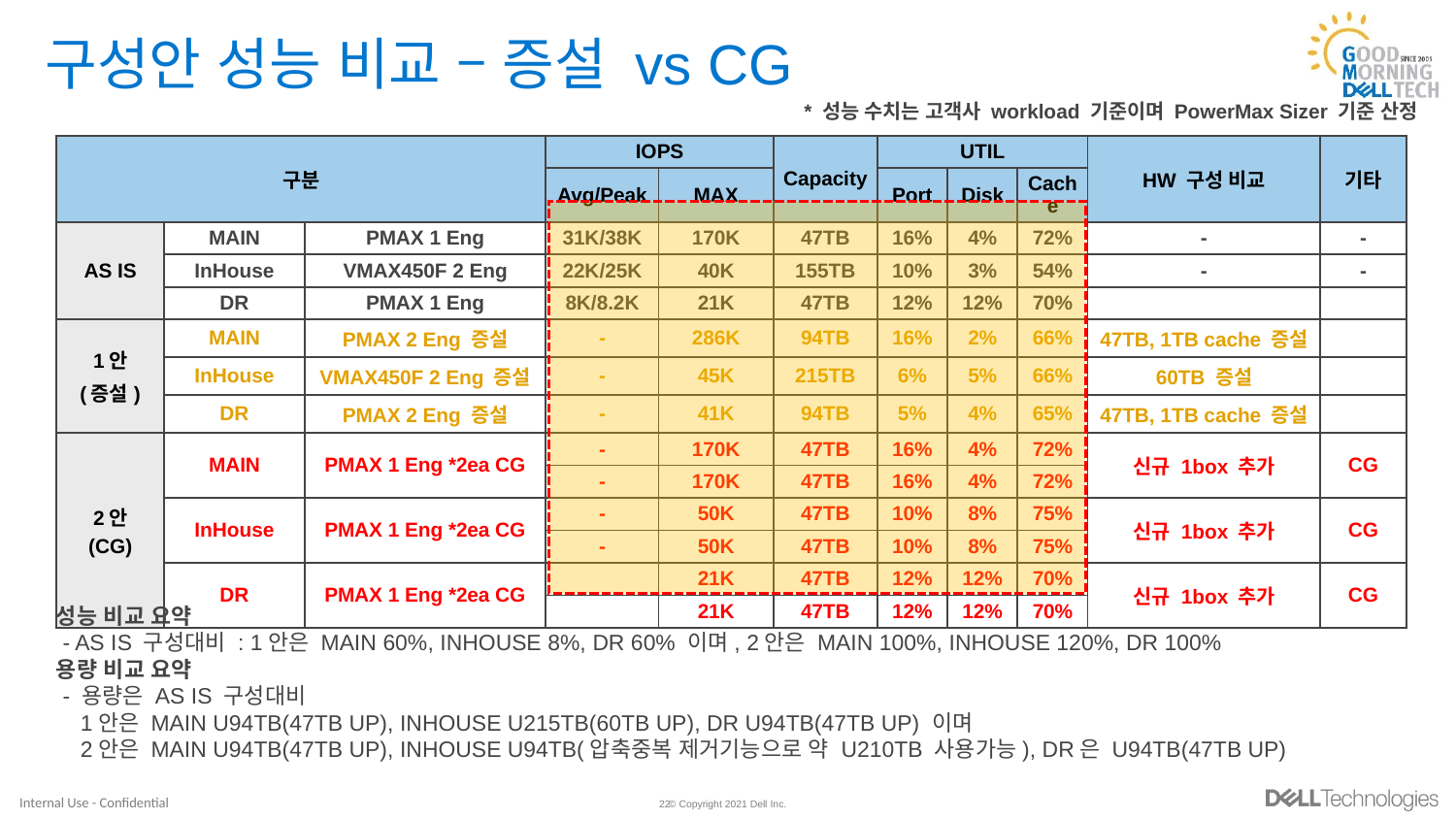

# 구성안 성능 비교 – 증설 vs CG
* 성능 수치는 고객사 workload 기준이며 PowerMax Sizer 기준 산정
| 구분 |  |  | IOPS |  | Capacity | UTIL |  |  | HW 구성 비교 | 기타 |
| --- | --- | --- | --- | --- | --- | --- | --- | --- | --- | --- |
|  |  |  | Avg/Peak | MAX |  | Port | Disk | Cache |  |  |
| AS IS | MAIN | PMAX 1 Eng | 31K/38K | 170K | 47TB | 16% | 4% | 72% | - | - |
|  | InHouse | VMAX450F 2 Eng | 22K/25K | 40K | 155TB | 10% | 3% | 54% | - | - |
|  | DR | PMAX 1 Eng | 8K/8.2K | 21K | 47TB | 12% | 12% | 70% |  |  |
| 1안 (증설) | MAIN | PMAX 2 Eng 증설 | - | 286K | 94TB | 16% | 2% | 66% | 47TB, 1TB cache 증설 |  |
|  | InHouse | VMAX450F 2 Eng 증설 | - | 45K | 215TB | 6% | 5% | 66% | 60TB 증설 |  |
|  | DR | PMAX 2 Eng 증설 | - | 41K | 94TB | 5% | 4% | 65% | 47TB, 1TB cache 증설 |  |
| 2안 (CG) | MAIN | PMAX 1 Eng \*2ea CG | - | 170K | 47TB | 16% | 4% | 72% | 신규 1box 추가 | CG |
|  |  |  | - | 170K | 47TB | 16% | 4% | 72% |  |  |
|  | InHouse | PMAX 1 Eng \*2ea CG | - | 50K | 47TB | 10% | 8% | 75% | 신규 1box 추가 | CG |
|  |  |  | - | 50K | 47TB | 10% | 8% | 75% |  |  |
|  | DR | PMAX 1 Eng \*2ea CG |  | 21K | 47TB | 12% | 12% | 70% | 신규 1box 추가 | CG |
|  |  |  |  | 21K | 47TB | 12% | 12% | 70% |  |  |

성능 비교 요약
 - AS IS 구성대비 : 1안은 MAIN 60%, INHOUSE 8%, DR 60% 이며, 2안은 MAIN 100%, INHOUSE 120%, DR 100%
용량 비교 요약
 - 용량은 AS IS 구성대비
   1안은 MAIN U94TB(47TB UP), INHOUSE U215TB(60TB UP), DR U94TB(47TB UP) 이며
   2안은 MAIN U94TB(47TB UP), INHOUSE U94TB(압축중복 제거기능으로 약 U210TB 사용가능), DR은 U94TB(47TB UP)